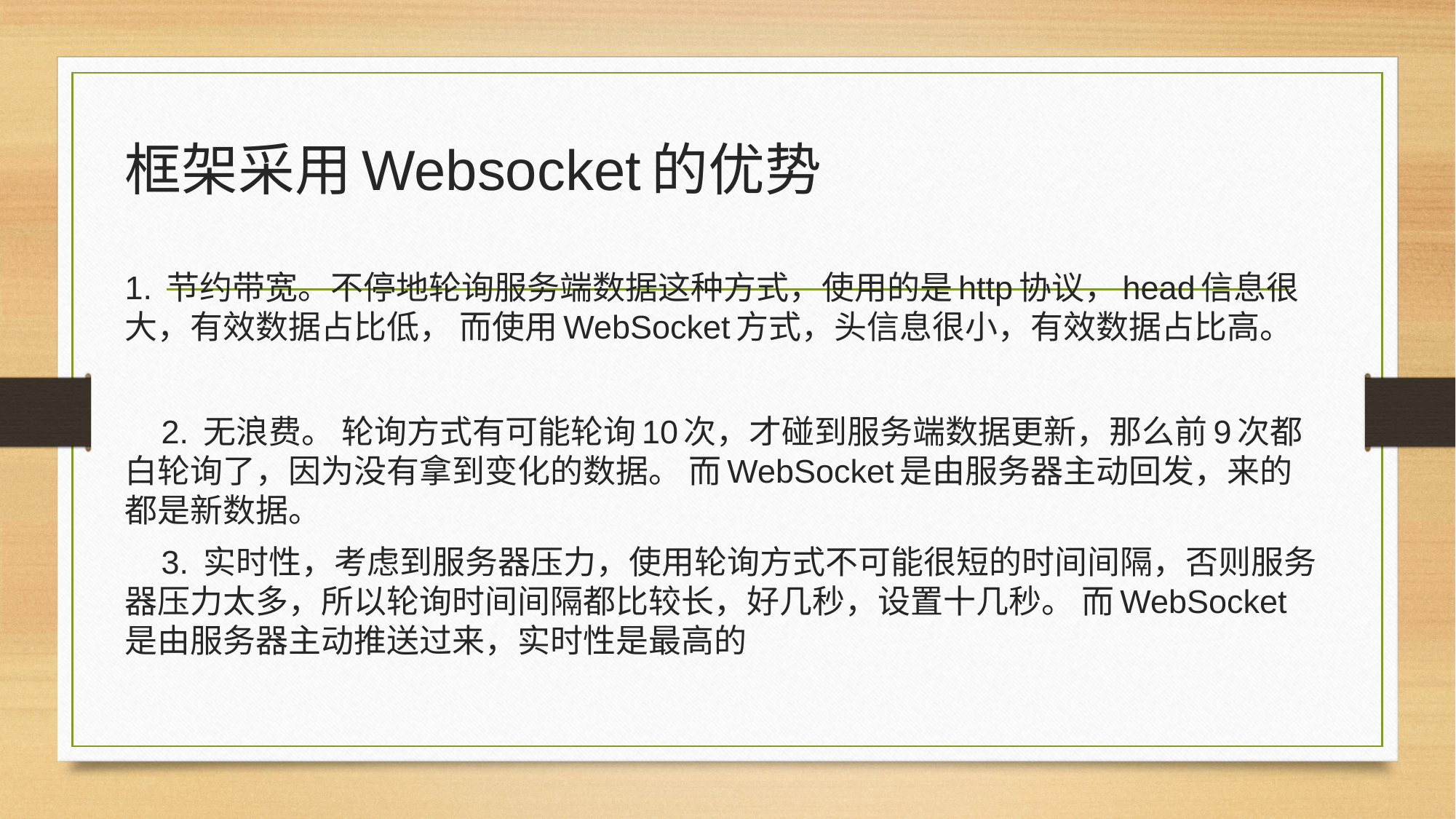

框架采用Websocket的优势

1. 节约带宽。不停地轮询服务端数据这种方式，使用的是http协议，head信息很大，有效数据占比低， 而使用WebSocket方式，头信息很小，有效数据占比高。

    2. 无浪费。 轮询方式有可能轮询10次，才碰到服务端数据更新，那么前9次都白轮询了，因为没有拿到变化的数据。 而WebSocket是由服务器主动回发，来的都是新数据。
    3. 实时性，考虑到服务器压力，使用轮询方式不可能很短的时间间隔，否则服务器压力太多，所以轮询时间间隔都比较长，好几秒，设置十几秒。 而WebSocket是由服务器主动推送过来，实时性是最高的